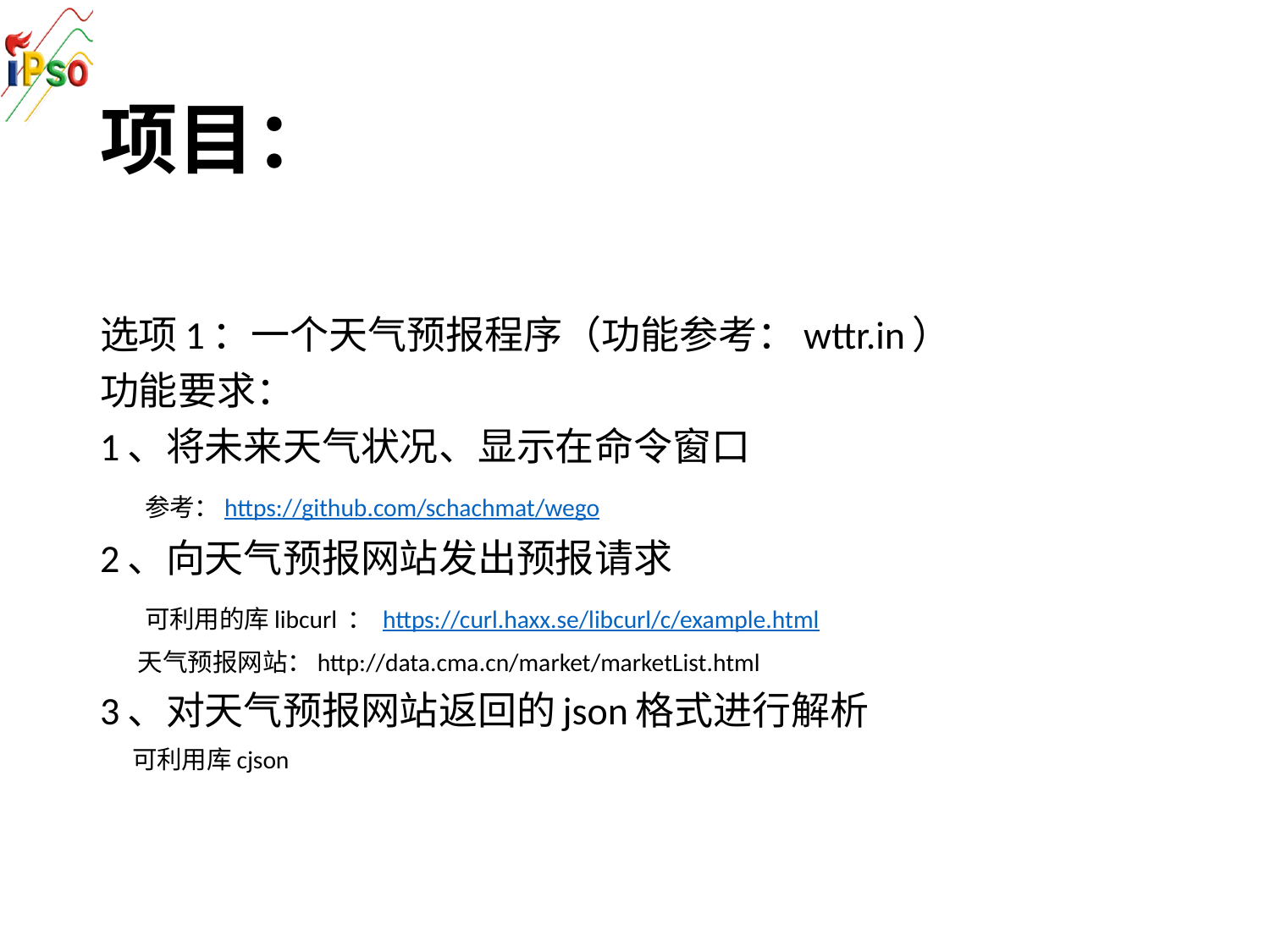

# 项目：
选项1：一个天气预报程序（功能参考：wttr.in）
功能要求：
1、将未来天气状况、显示在命令窗口
     参考：https://github.com/schachmat/wego
2、向天气预报网站发出预报请求
     可利用的库libcurl ： https://curl.haxx.se/libcurl/c/example.html
      天气预报网站：http://data.cma.cn/market/marketList.html
3、对天气预报网站返回的json格式进行解析
     可利用库cjson